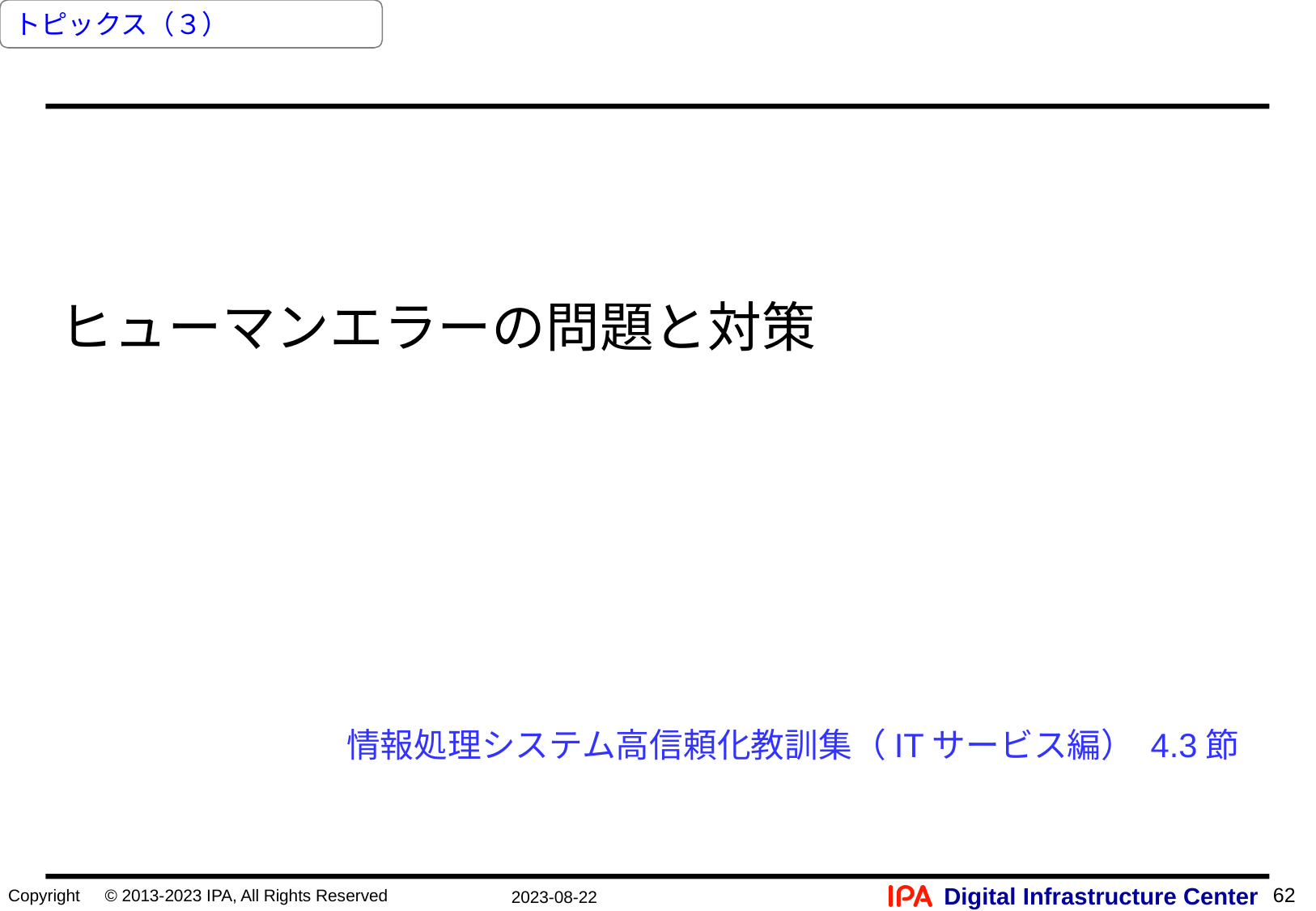

トピックス（３）
# ヒューマンエラーの問題と対策
情報処理システム高信頼化教訓集（ITサービス編） 4.3節